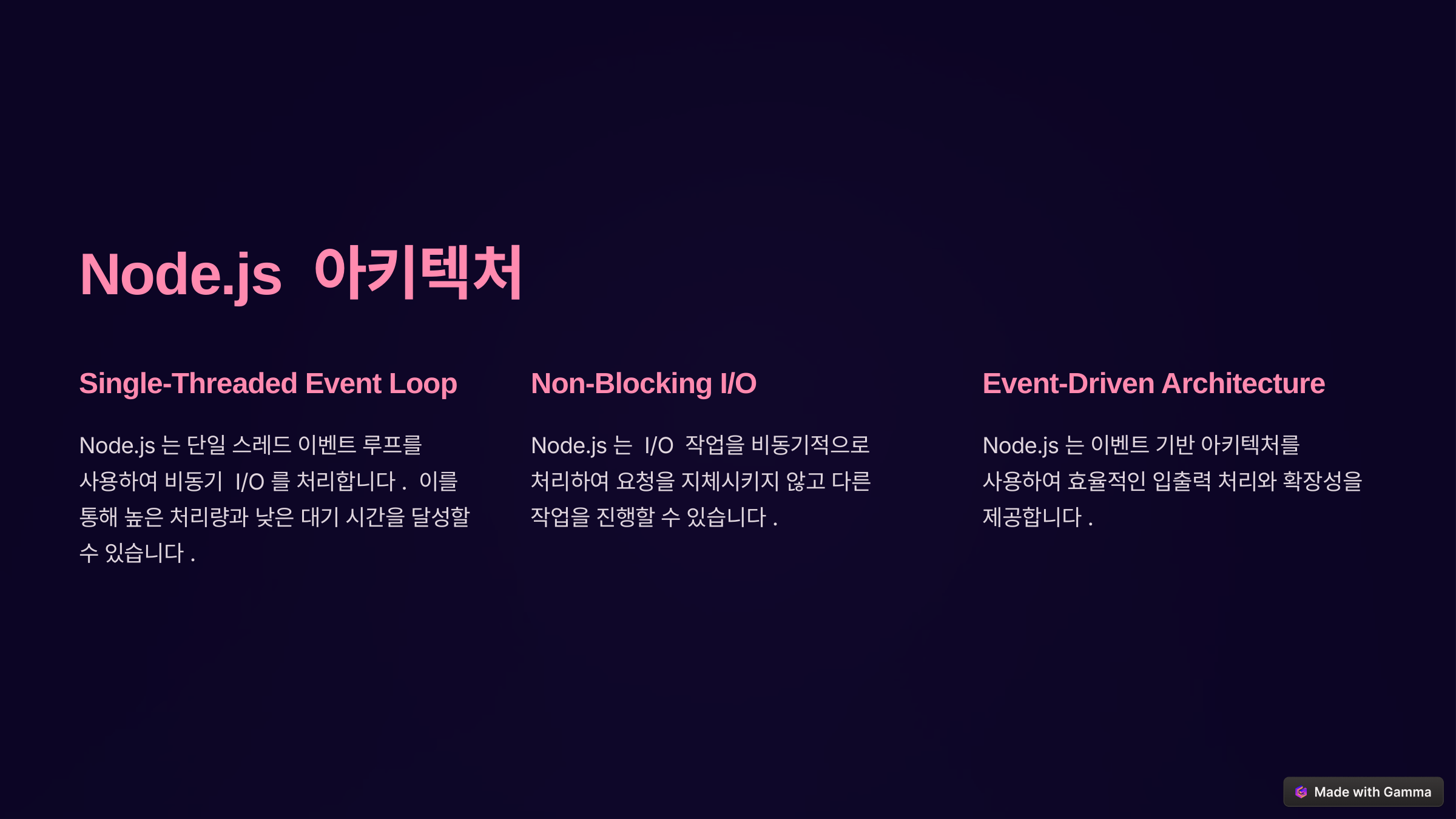

Node.js 아키텍처
Single-Threaded Event Loop
Non-Blocking I/O
Event-Driven Architecture
Node.js는 단일 스레드 이벤트 루프를 사용하여 비동기 I/O를 처리합니다. 이를 통해 높은 처리량과 낮은 대기 시간을 달성할 수 있습니다.
Node.js는 I/O 작업을 비동기적으로 처리하여 요청을 지체시키지 않고 다른 작업을 진행할 수 있습니다.
Node.js는 이벤트 기반 아키텍처를 사용하여 효율적인 입출력 처리와 확장성을 제공합니다.